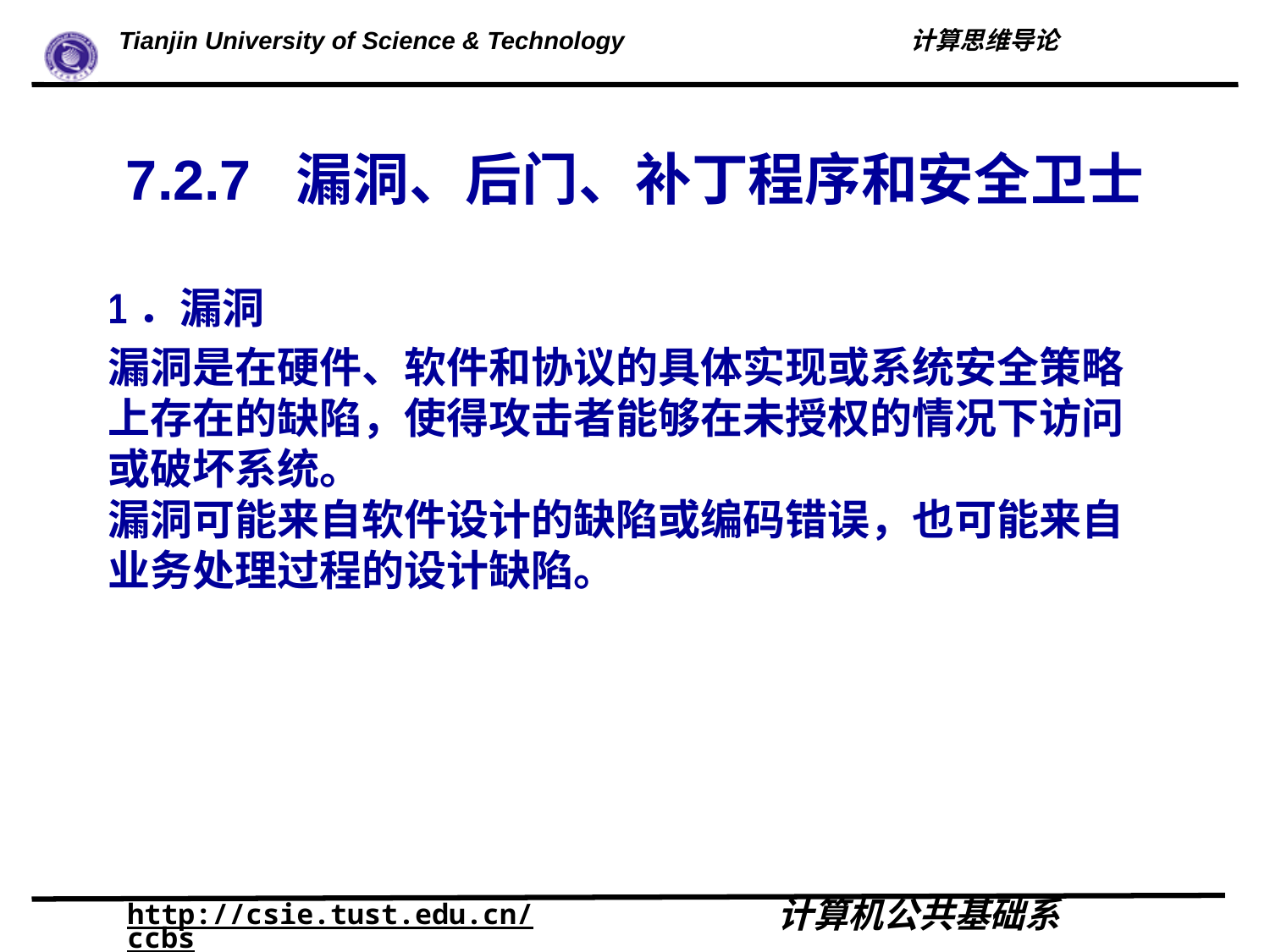

# 7.2.7  漏洞、后门、补丁程序和安全卫士
1．漏洞
漏洞是在硬件、软件和协议的具体实现或系统安全策略上存在的缺陷，使得攻击者能够在未授权的情况下访问或破坏系统。
漏洞可能来自软件设计的缺陷或编码错误，也可能来自业务处理过程的设计缺陷。